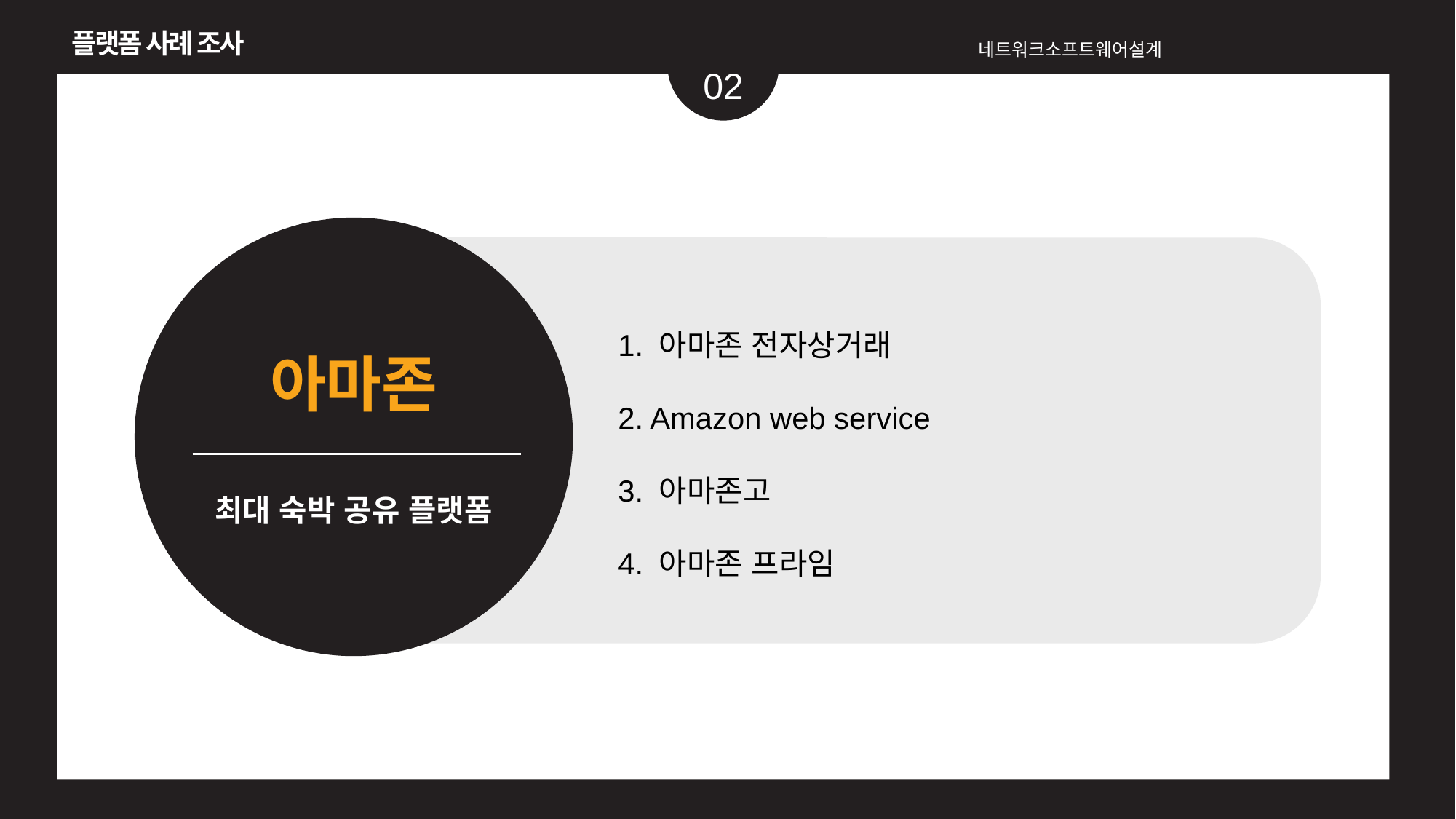

플랫폼 사례 조사
네트워크소프트웨어설계
02

아마존

최대 숙박 공유 플랫폼

1. 아마존 전자상거래
2. Amazon web service
3. 아마존고
4. 아마존 프라임